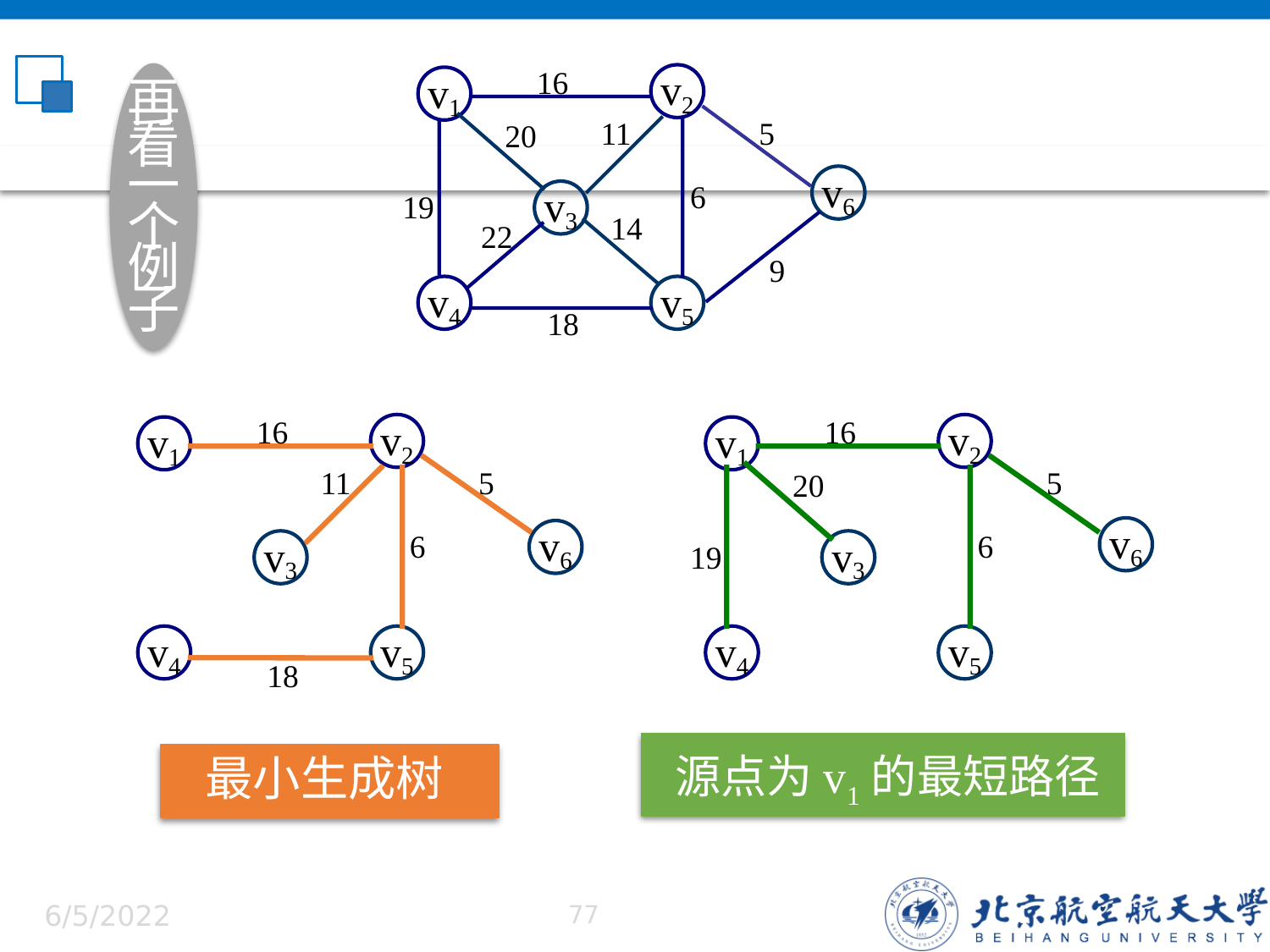

16
v2
v1

11

5
20

v6
6
19
v3
14
22

9
v4
v5
18

再
看
一
个
例
子
16
v2
v1

11

5

6
v6
v3
v4
v5
18

最小生成树
16
v2
v1

5
20

v6
6
19
v3
v4
v5

源点为v1的最短路径
6/5/2022
77